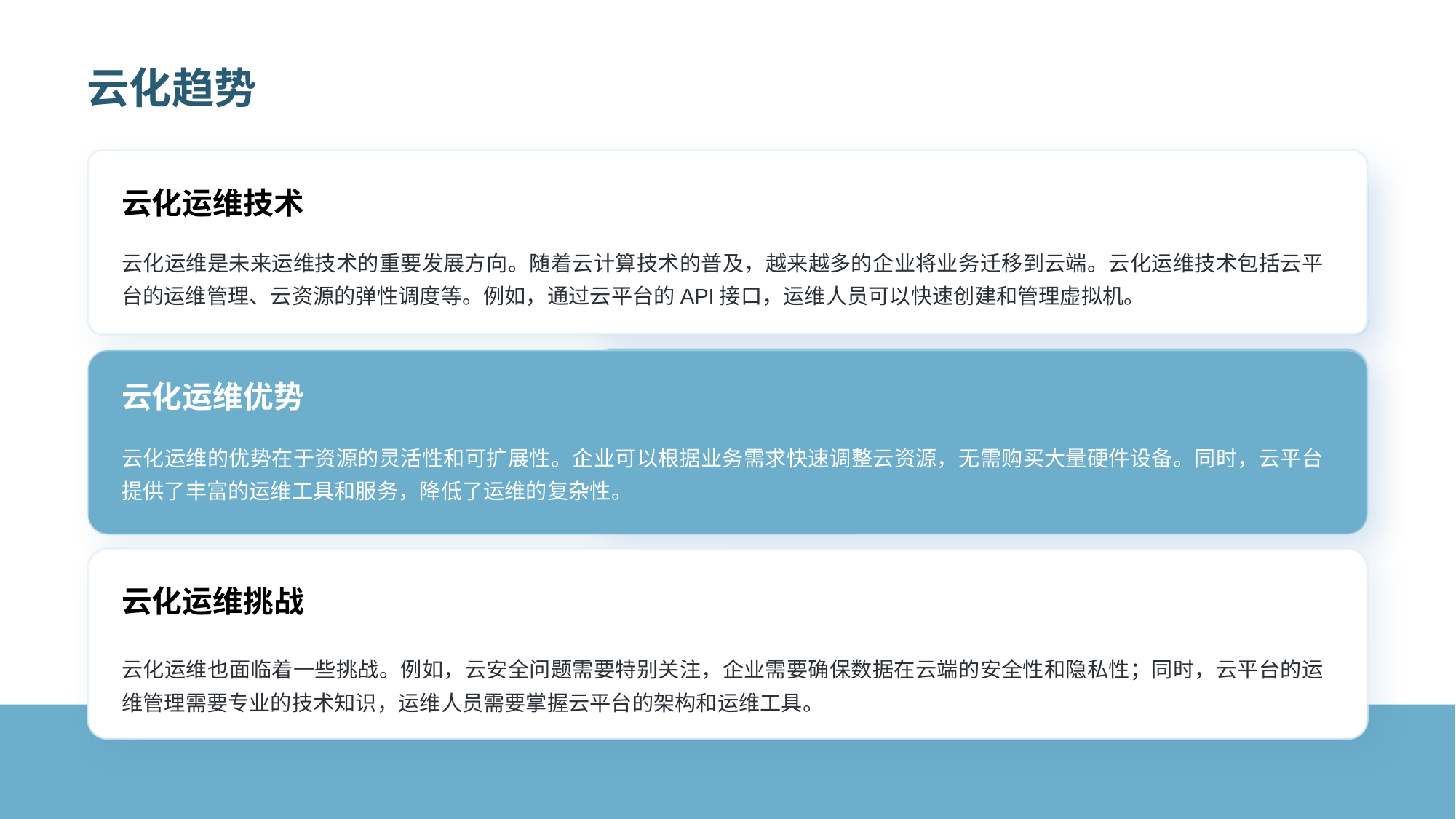

云化趋势

云化运维技术
云化运维是未来运维技术的重要发展方向。随着云计算技术的普及，越来越多的企业将业务迁移到云端。云化运维技术包括云平台的运维管理、云资源的弹性调度等。例如，通过云平台的API接口，运维人员可以快速创建和管理虚拟机。

云化运维优势
云化运维的优势在于资源的灵活性和可扩展性。企业可以根据业务需求快速调整云资源，无需购买大量硬件设备。同时，云平台提供了丰富的运维工具和服务，降低了运维的复杂性。

云化运维挑战
云化运维也面临着一些挑战。例如，云安全问题需要特别关注，企业需要确保数据在云端的安全性和隐私性；同时，云平台的运维管理需要专业的技术知识，运维人员需要掌握云平台的架构和运维工具。